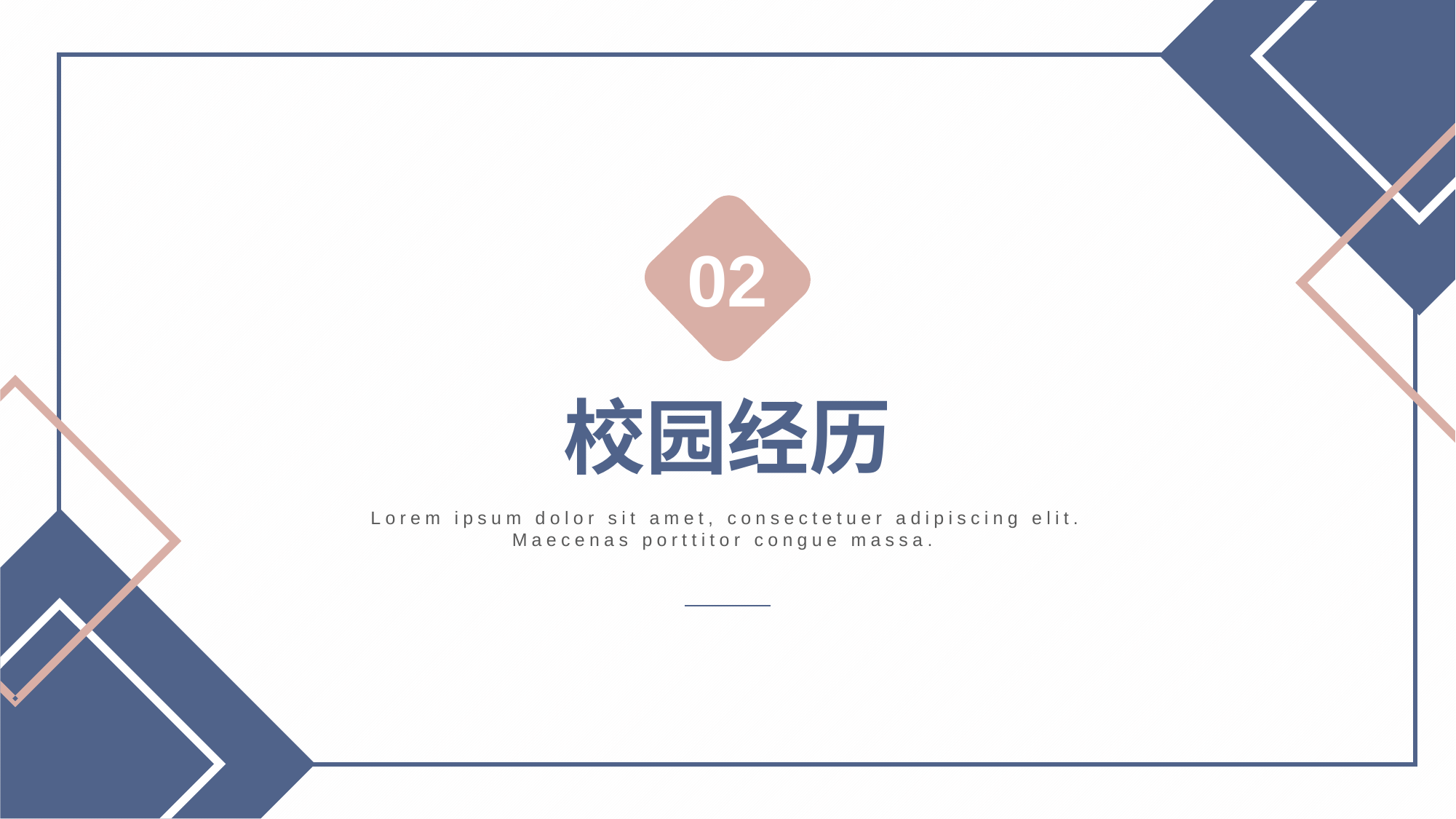

02
校园经历
Lorem ipsum dolor sit amet, consectetuer adipiscing elit. Maecenas porttitor congue massa.